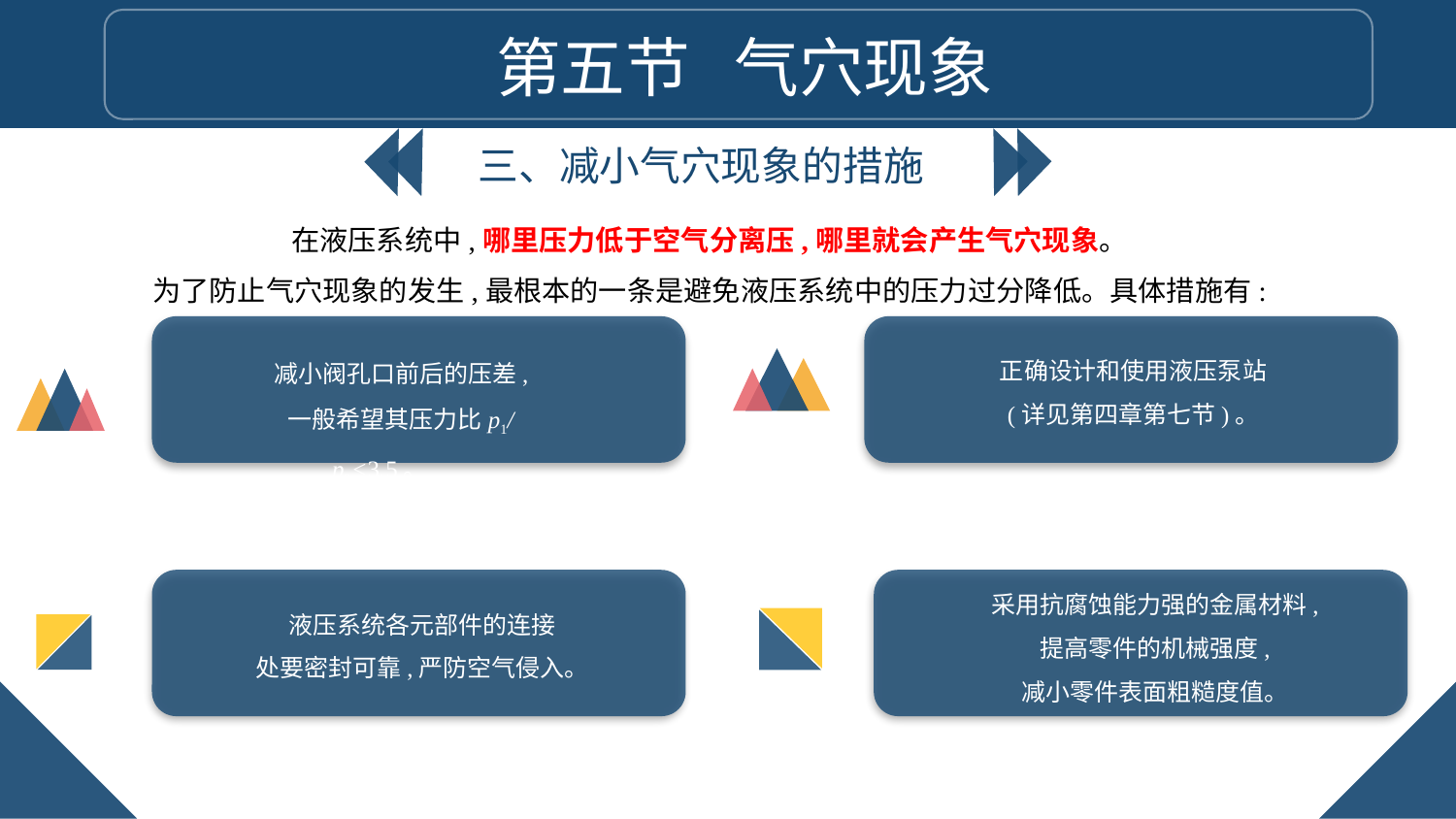

第五节   气穴现象
三、减小气穴现象的措施

在液压系统中,哪里压力低于空气分离压,哪里就会产生气穴现象。
为了防止气穴现象的发生,最根本的一条是避免液压系统中的压力过分降低。具体措施有:
正确设计和使用液压泵站
(详见第四章第七节)。
减小阀孔口前后的压差,
一般希望其压力比p1/p2<3.5。
采用抗腐蚀能力强的金属材料,
提高零件的机械强度,
减小零件表面粗糙度值。
液压系统各元部件的连接
处要密封可靠,严防空气侵入。